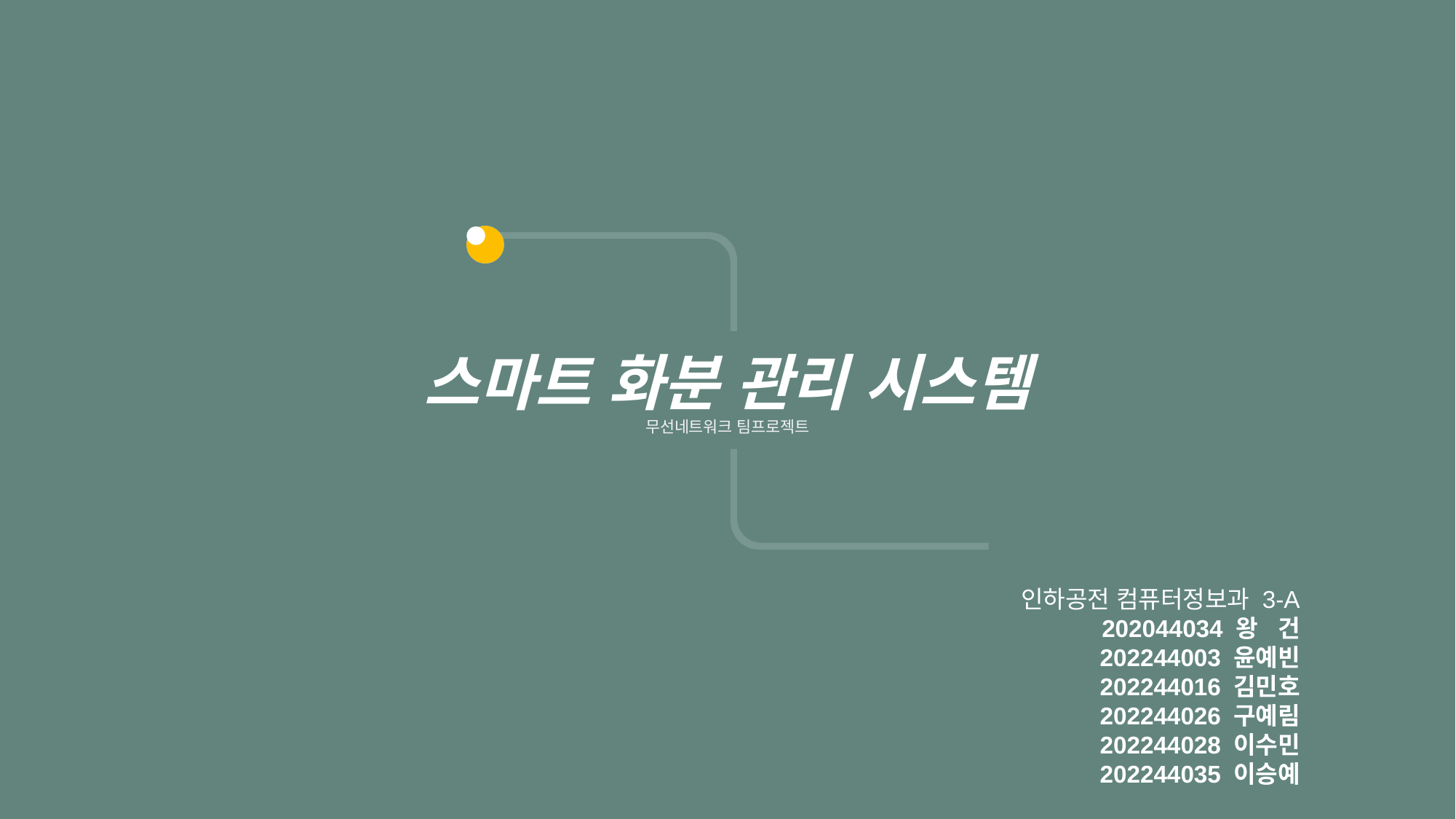

스마트 화분 관리 시스템
무선네트워크 팀프로젝트
인하공전 컴퓨터정보과 3-A
202044034 왕   건
202244003 윤예빈
202244016 김민호
202244026 구예림
202244028 이수민
202244035 이승예